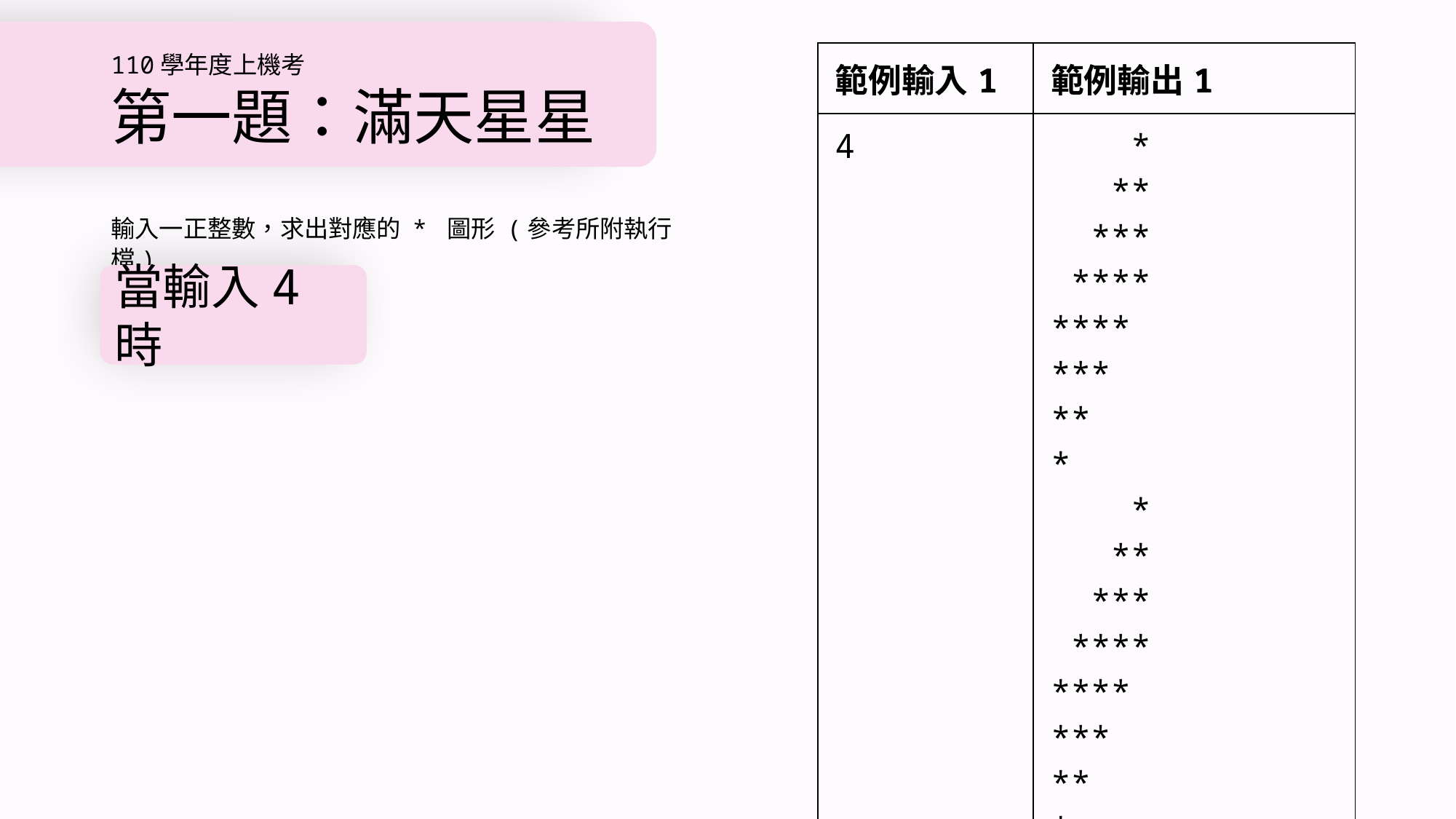

# 110學年度上機考 第一題：滿天星星
| 範例輸入1 | 範例輸出1 |
| --- | --- |
| 4 | \* \*\* \*\*\* \*\*\*\* \*\*\*\* \*\*\* \*\* \* \* \*\* \*\*\* \*\*\*\* \*\*\*\* \*\*\* \*\* \* |
輸入一正整數，求出對應的 * 圖形 (參考所附執行檔)

當輸入4時